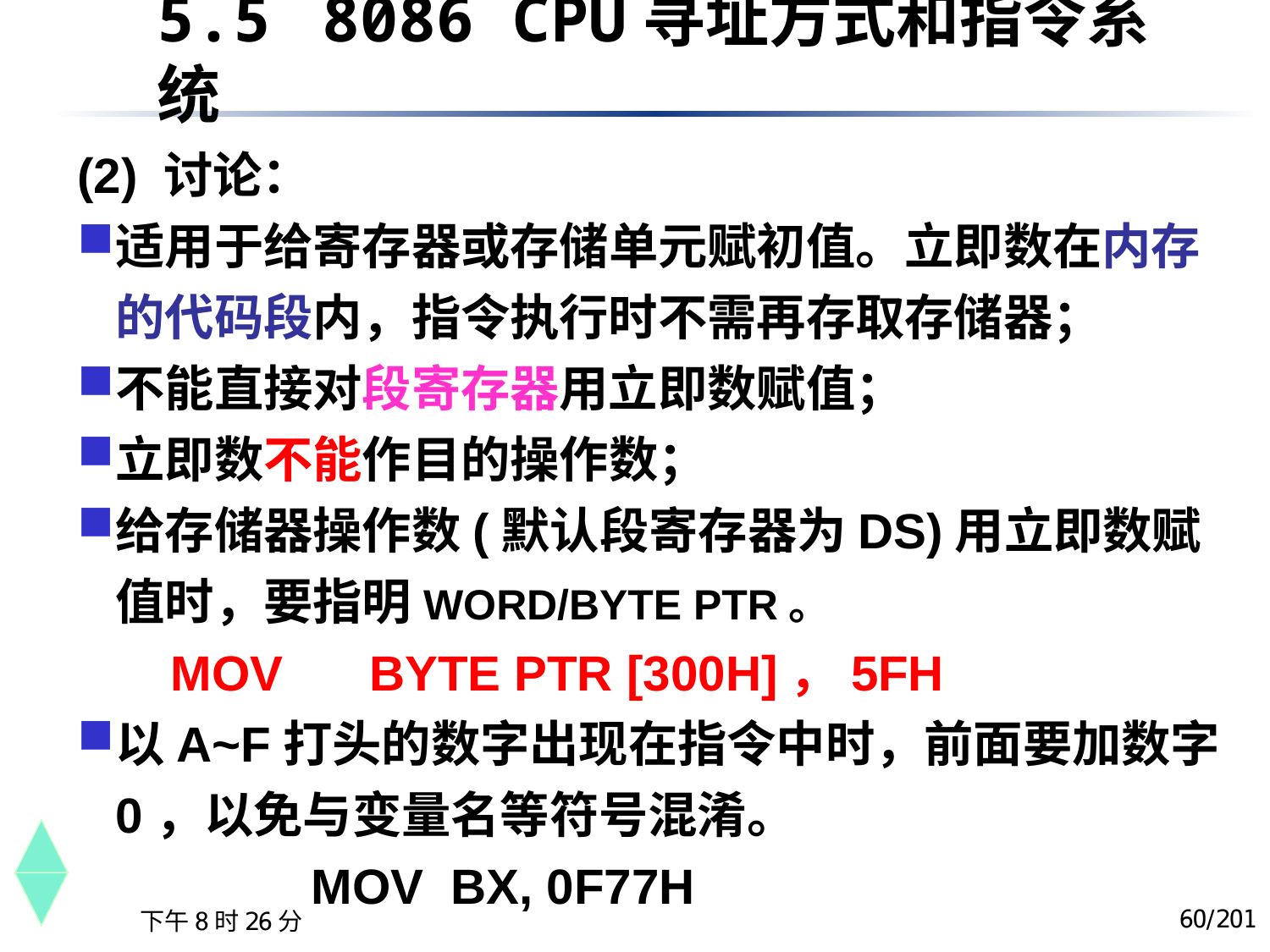

5.5	 8086 CPU寻址方式和指令系统
(2) 讨论：
适用于给寄存器或存储单元赋初值。立即数在内存的代码段内，指令执行时不需再存取存储器；
不能直接对段寄存器用立即数赋值；
立即数不能作目的操作数；
给存储器操作数(默认段寄存器为DS)用立即数赋值时，要指明WORD/BYTE PTR。
	    MOV	BYTE PTR [300H]，5FH
以A~F打头的数字出现在指令中时，前面要加数字0，以免与变量名等符号混淆。
                 MOV  BX, 0F77H
60/201
下午8时26分